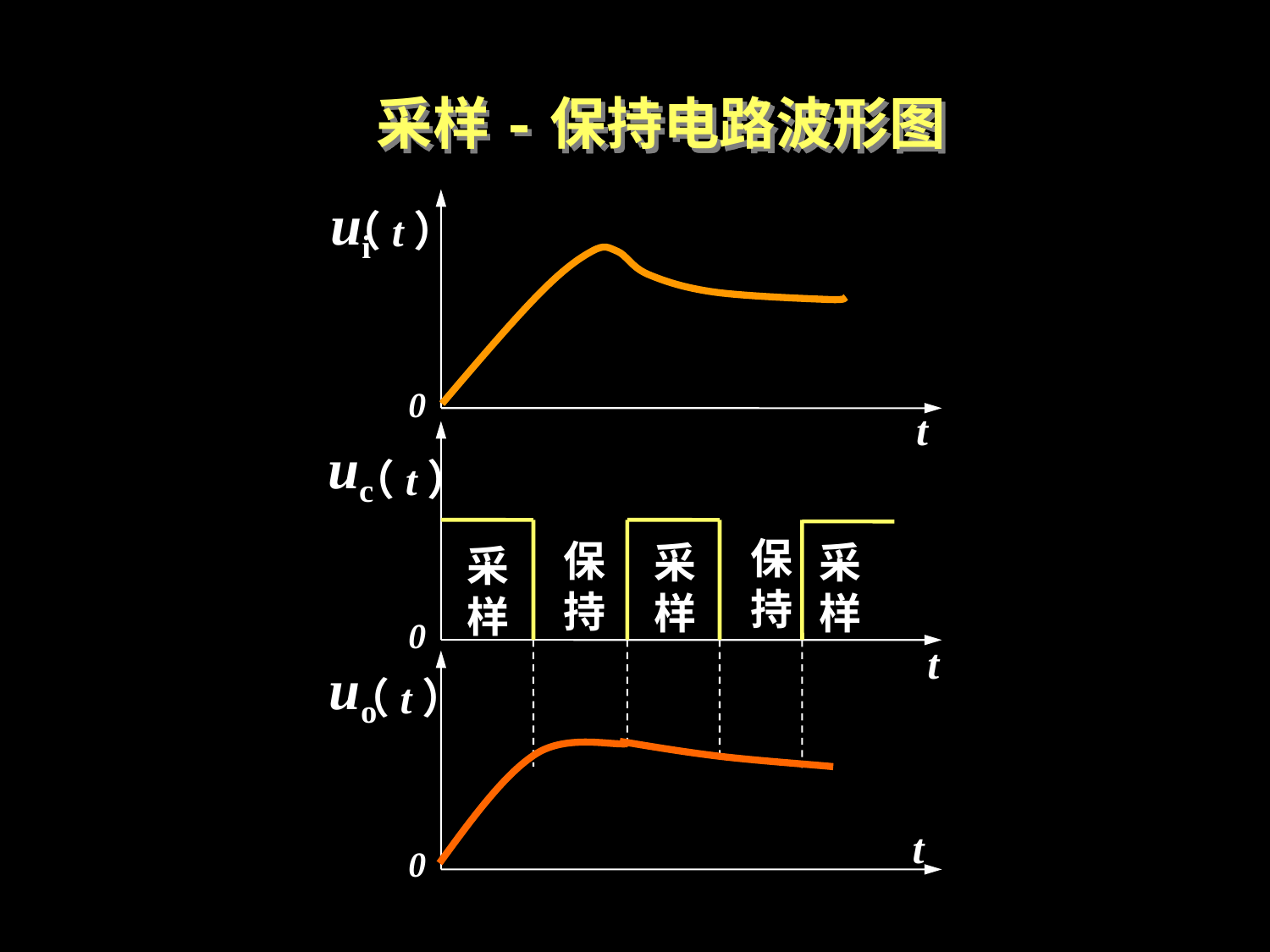

采样-保持电路波形图
ui

（t）

uc
（t）

保持
保持
采样
采样
采样

uo

（t）

0
t
0
t
t
0